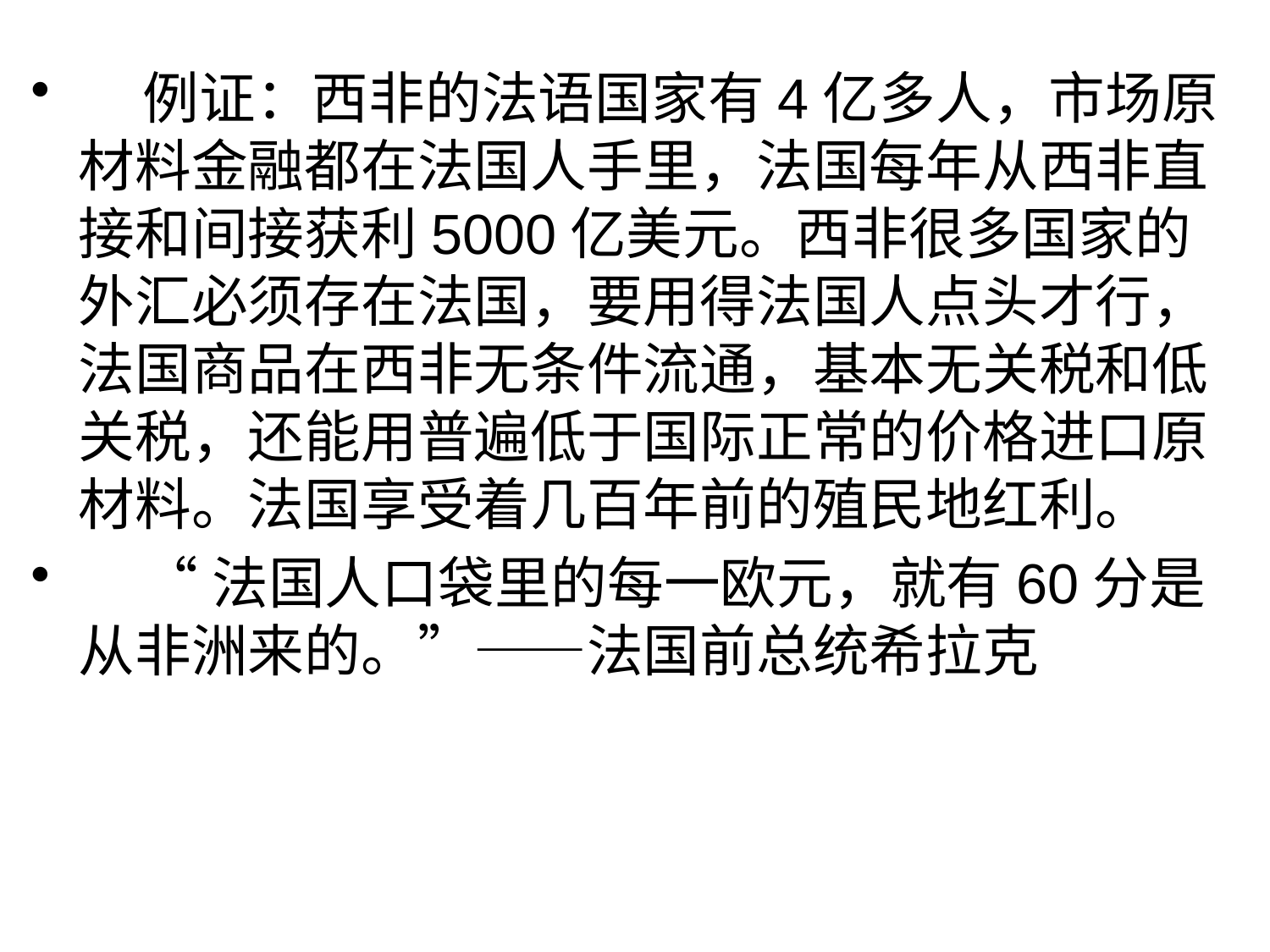

例证：西非的法语国家有4亿多人，市场原材料金融都在法国人手里，法国每年从西非直接和间接获利5000亿美元。西非很多国家的外汇必须存在法国，要用得法国人点头才行，法国商品在西非无条件流通，基本无关税和低关税，还能用普遍低于国际正常的价格进口原材料。法国享受着几百年前的殖民地红利。
     “法国人口袋里的每一欧元，就有60分是从非洲来的。”——法国前总统希拉克